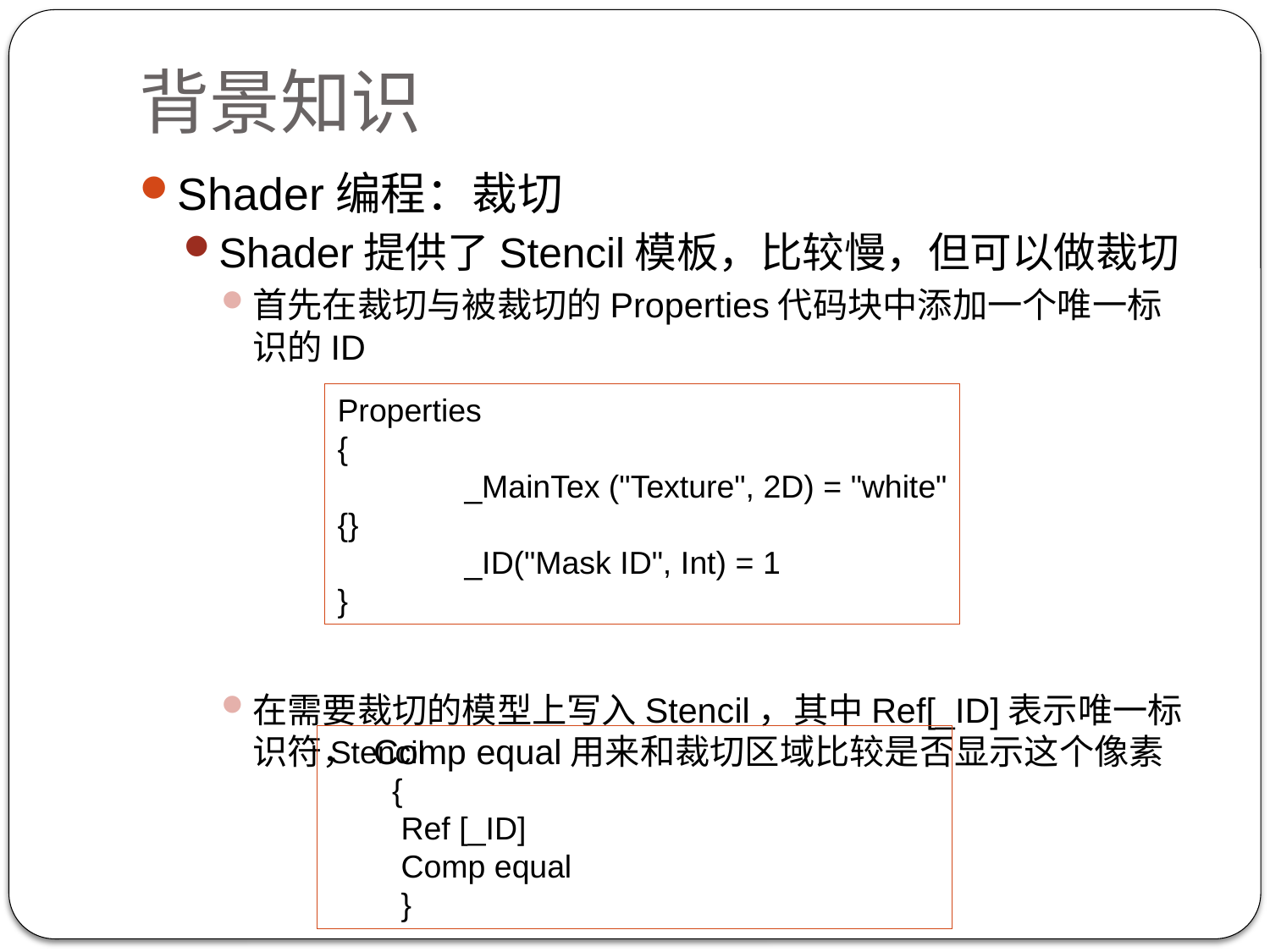

# 背景知识
Shader编程：裁切
Shader提供了Stencil模板，比较慢，但可以做裁切
首先在裁切与被裁切的Properties代码块中添加一个唯一标识的ID

在需要裁切的模型上写入Stencil，其中Ref[_ID]表示唯一标识符， Comp equal用来和裁切区域比较是否显示这个像素

Properties
{
	_MainTex ("Texture", 2D) = "white" {}
	_ID("Mask ID", Int) = 1
}
Stencil
       {
        Ref [_ID]
        Comp equal
        }